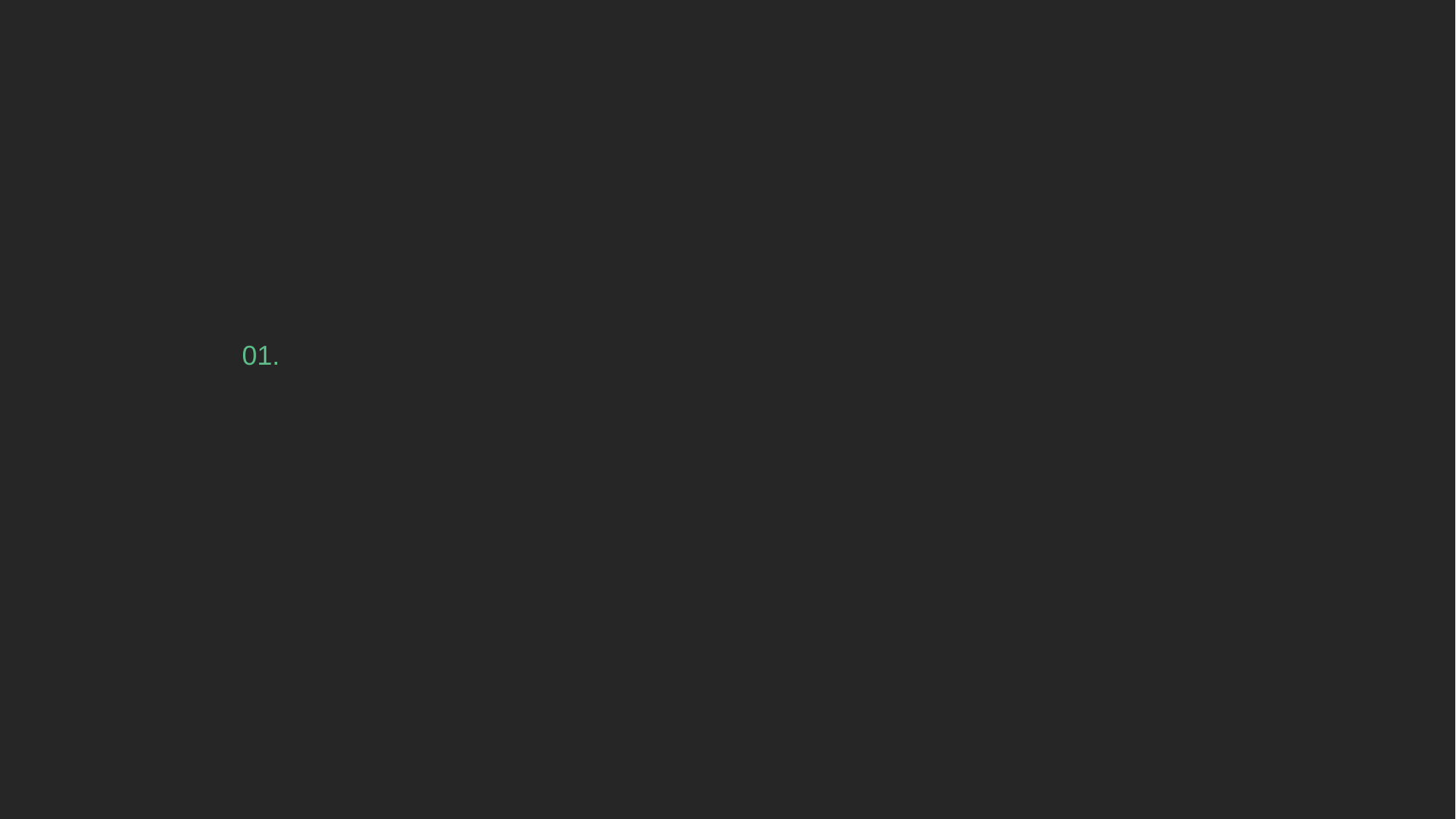

글씨체

글씨체
글씨체
글씨체
CONTENTS
COMPANY
01.
아이디어
Page 02